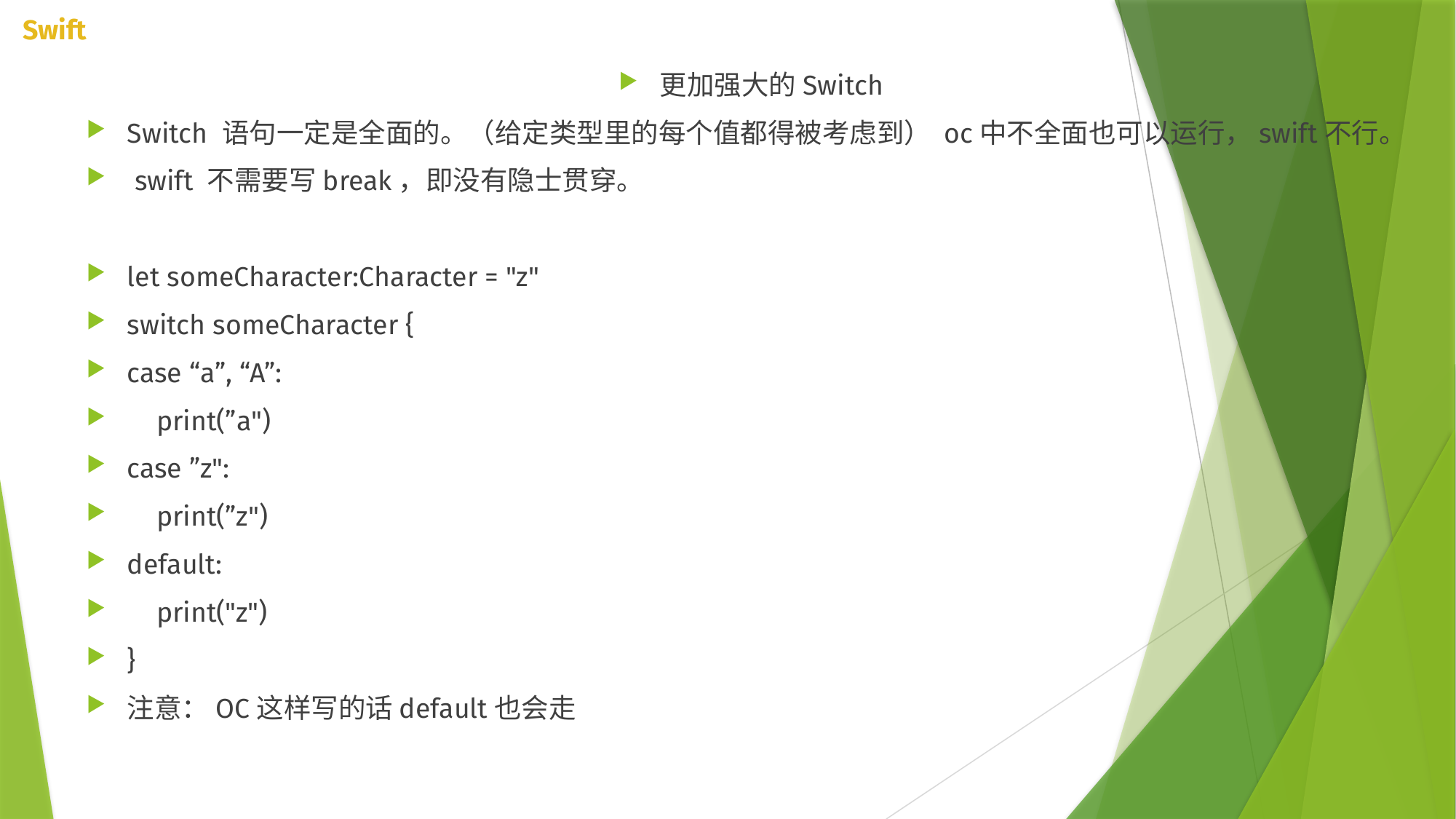

更加强大的Switch
Switch 语句一定是全面的。（给定类型里的每个值都得被考虑到） oc中不全面也可以运行，swift不行。
 swift 不需要写break，即没有隐士贯穿。

let someCharacter:Character = "z"
switch someCharacter {
case “a”, “A”:
    print(”a")
case ”z":
    print(”z")
default:
    print("z")
}
注意：OC这样写的话default也会走